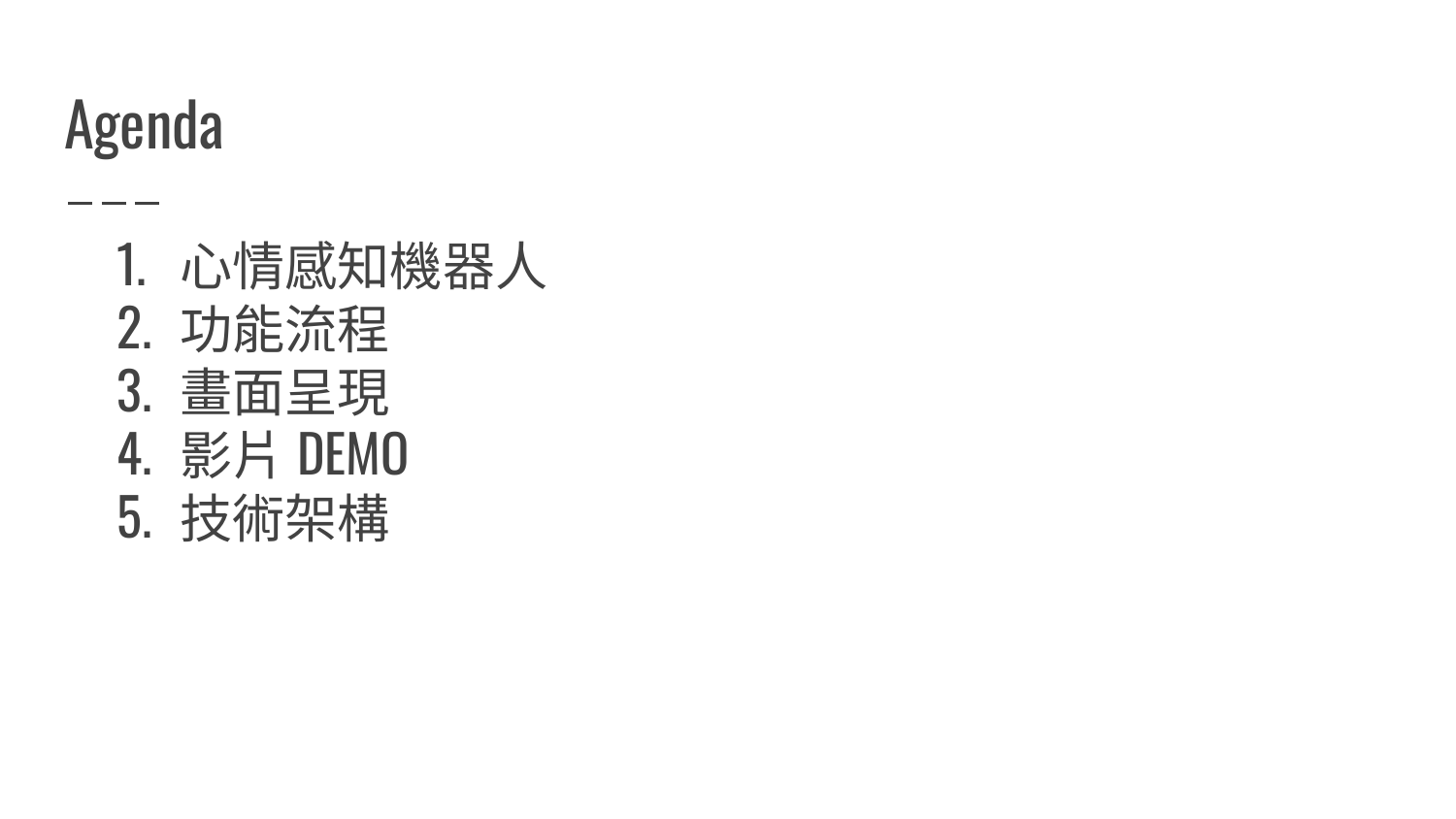

# Agenda
心情感知機器人
功能流程
畫面呈現
影片DEMO
技術架構